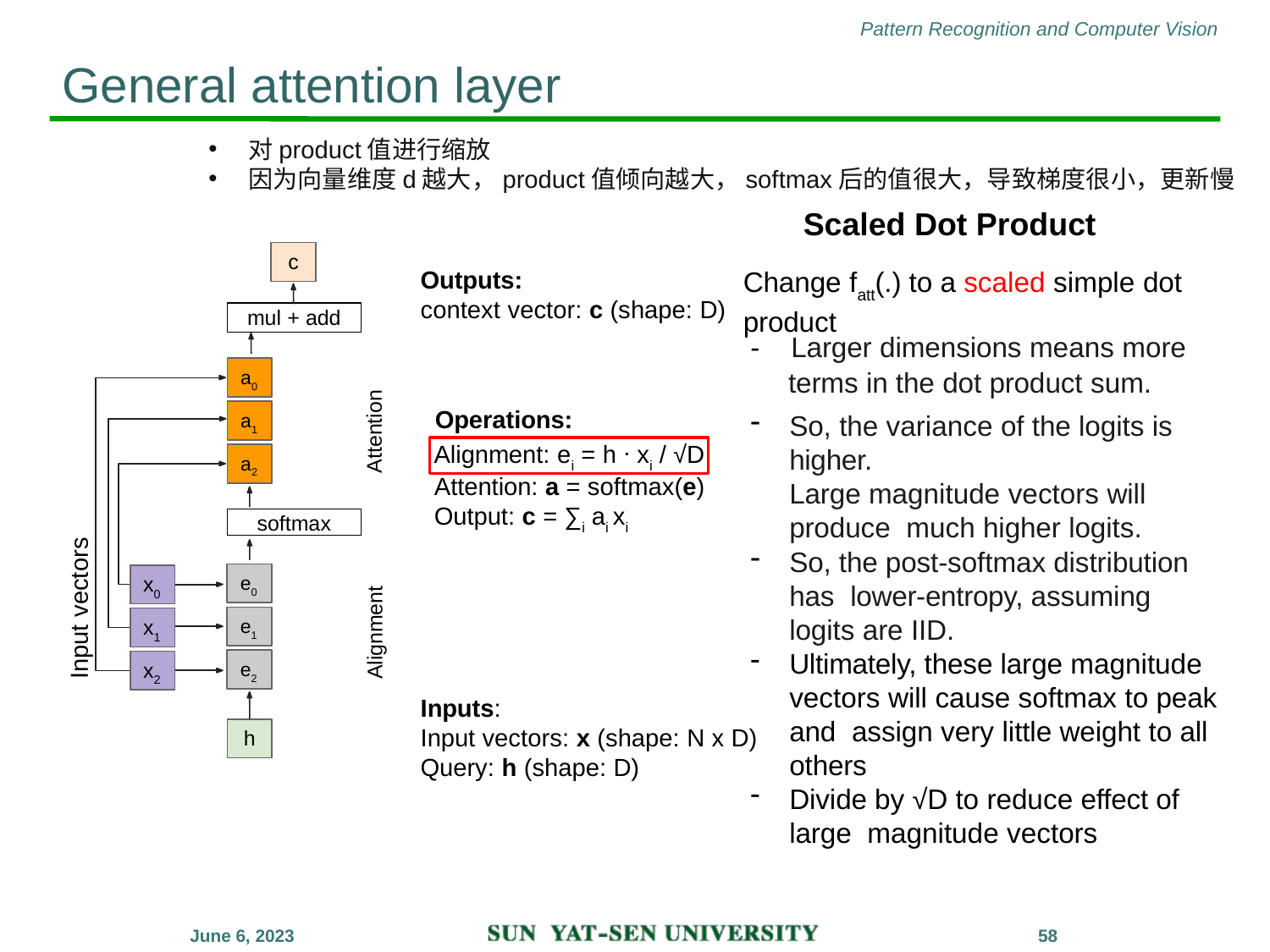

# General attention layer
对product值进行缩放
因为向量维度d越大，product值倾向越大，softmax后的值很大，导致梯度很小，更新慢
Scaled Dot Product

c
Change fatt(.) to a scaled simple dot product
Outputs:
context vector: c (shape: D)

mul + add

-	Larger dimensions means more
     terms in the dot product sum.

a0

Attention

a1
Operations:
So, the variance of the logits is higher.
Large magnitude vectors will produce  much higher logits.
So, the post-softmax distribution has  lower-entropy, assuming logits are IID.
Ultimately, these large magnitude  vectors will cause softmax to peak and  assign very little weight to all others
Divide by √D to reduce effect of large  magnitude vectors
Alignment: ei = h ᐧ xi / √D

a2
Attention: a = softmax(e)  Output: c = ∑i ai xi

softmax
Input vectors

e0

x0
Alignment

e1

x1

e2
x2
Inputs:
Input vectors: x (shape: N x D)  Query: h (shape: D)
h